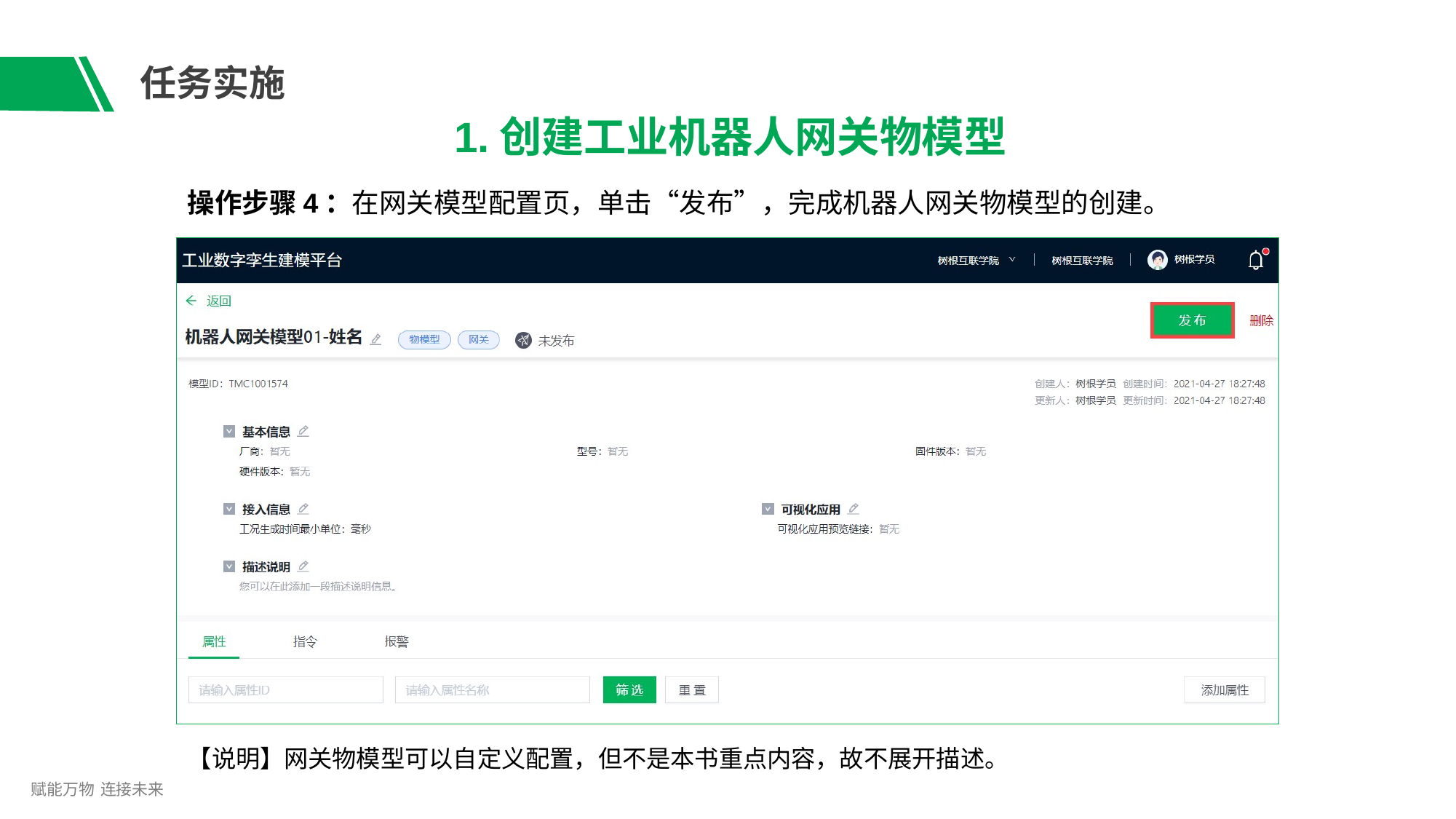

# 任务实施
1.创建工业机器人网关物模型
操作步骤4：在网关模型配置页，单击“发布”，完成机器人网关物模型的创建。

【说明】网关物模型可以自定义配置，但不是本书重点内容，故不展开描述。
赋能万物 连接未来